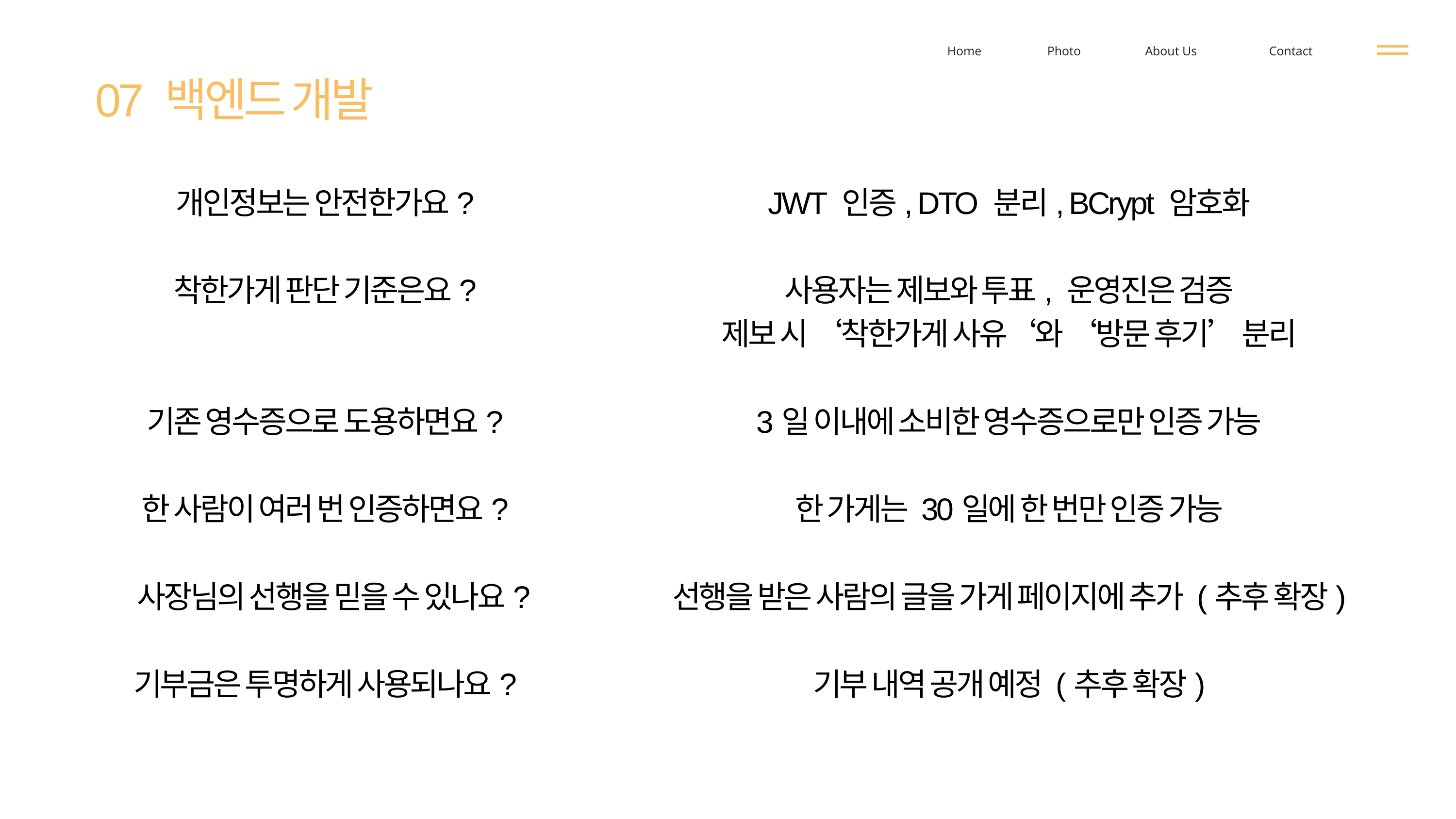

Home
Photo
About Us
Contact

07 백엔드 개발
개인정보는 안전한가요?

착한가게 판단 기준은요?

기존 영수증으로 도용하면요?

한 사람이 여러 번 인증하면요?

사장님의 선행을 믿을 수 있나요?

기부금은 투명하게 사용되나요?
JWT 인증, DTO 분리, BCrypt 암호화

사용자는 제보와 투표, 운영진은 검증
제보 시 ‘착한가게 사유‘와 ‘방문 후기’ 분리

3일 이내에 소비한 영수증으로만 인증 가능

한 가게는 30일에 한 번만 인증 가능

선행을 받은 사람의 글을 가게 페이지에 추가 (추후 확장)

기부 내역 공개 예정 (추후 확장)